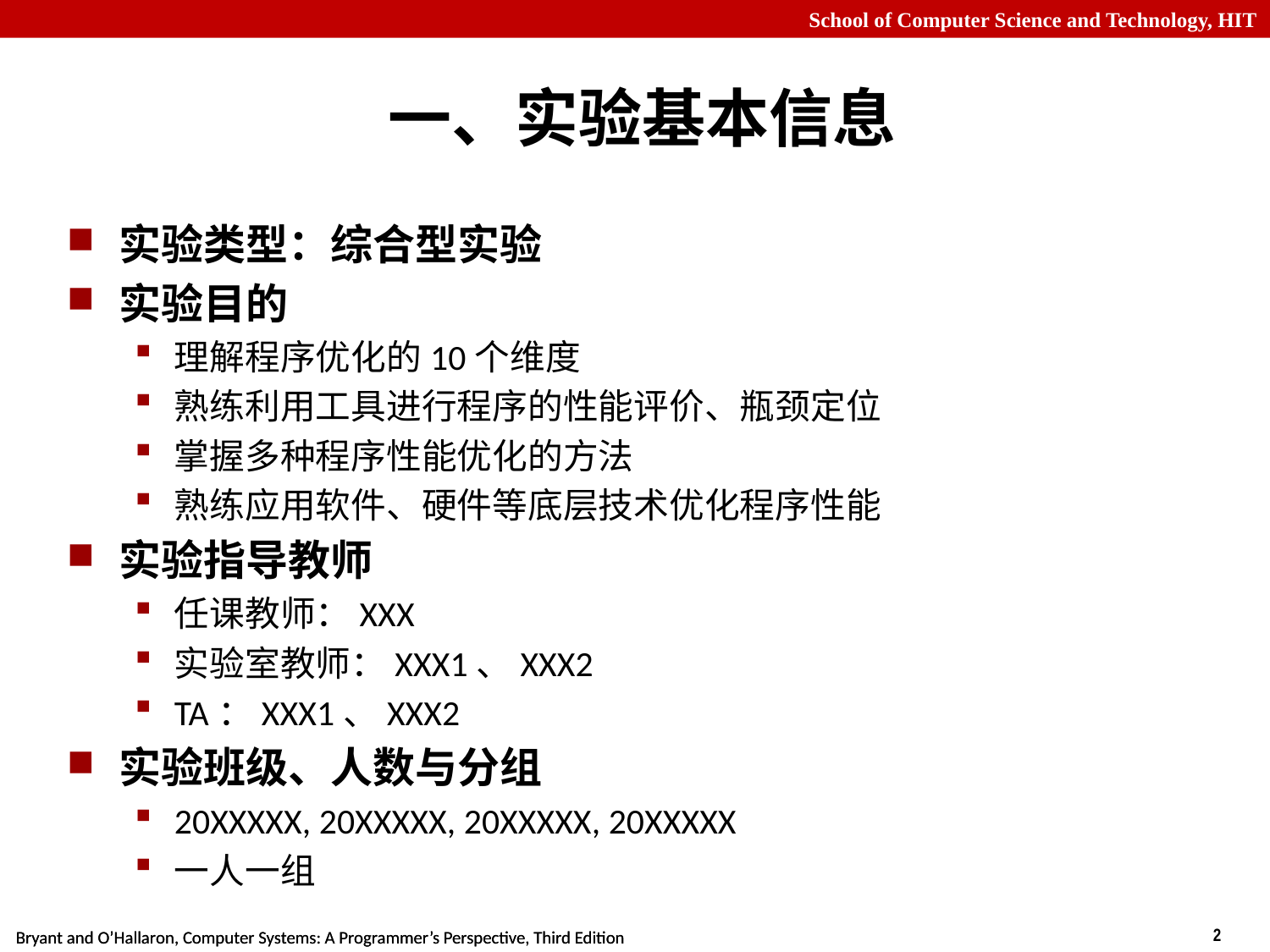

# 一、实验基本信息
实验类型：综合型实验
实验目的
理解程序优化的10个维度
熟练利用工具进行程序的性能评价、瓶颈定位
掌握多种程序性能优化的方法
熟练应用软件、硬件等底层技术优化程序性能
实验指导教师
任课教师：XXX
实验室教师：XXX1、XXX2
TA：XXX1、XXX2
实验班级、人数与分组
20XXXXX, 20XXXXX, 20XXXXX, 20XXXXX
一人一组